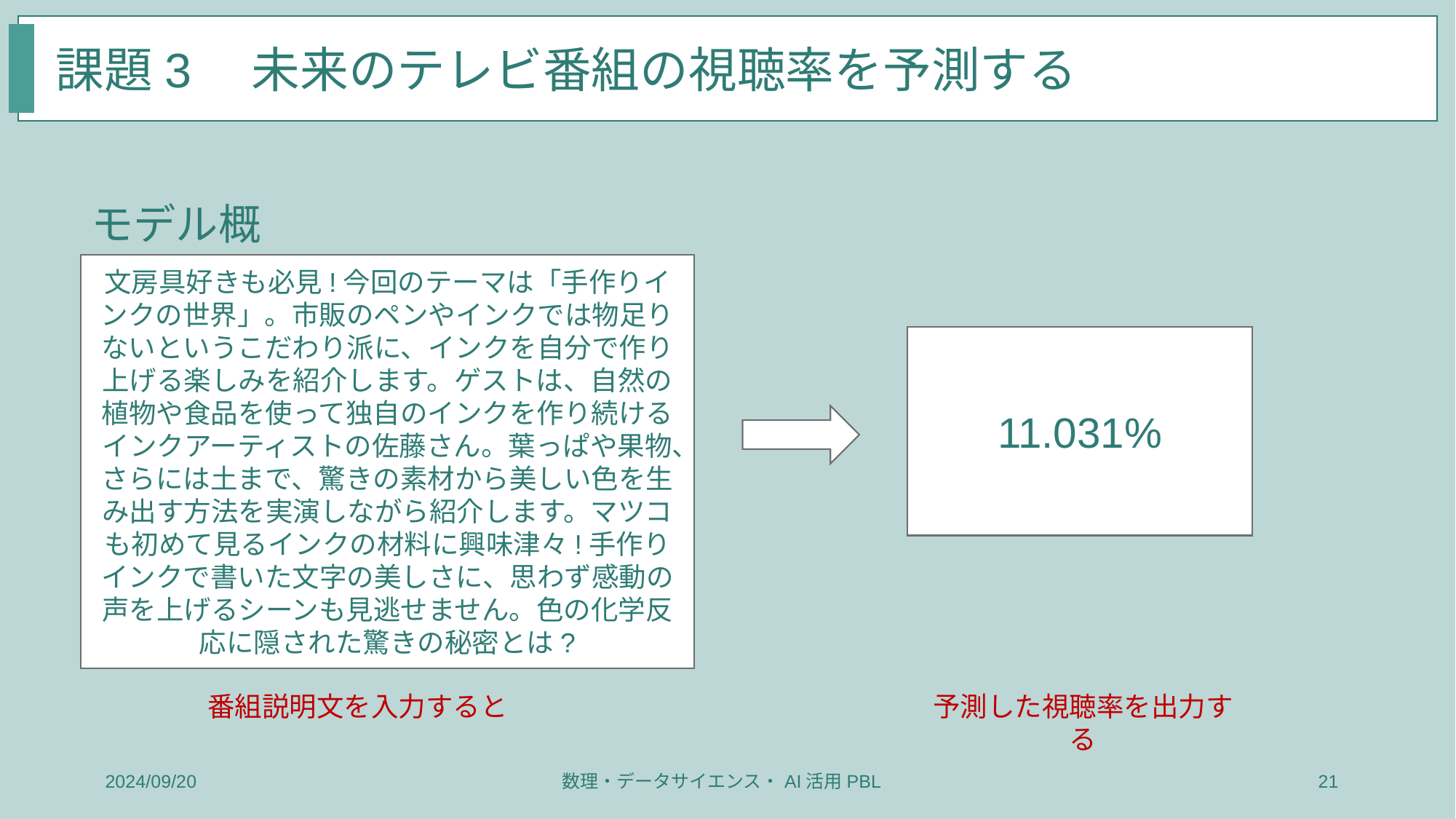

課題3　未来のテレビ番組の視聴率を予測する
モデル概要
文房具好きも必見!今回のテーマは「手作りインクの世界」。市販のペンやインクでは物足りないというこだわり派に、インクを自分で作り上げる楽しみを紹介します。ゲストは、自然の植物や食品を使って独自のインクを作り続けるインクアーティストの佐藤さん。葉っぱや果物、さらには土まで、驚きの素材から美しい色を生み出す方法を実演しながら紹介します。マツコも初めて見るインクの材料に興味津々!手作りインクで書いた文字の美しさに、思わず感動の声を上げるシーンも見逃せません。色の化学反応に隠された驚きの秘密とは?
11.031%

番組説明文を入力すると
予測した視聴率を出力する
2024/09/20
数理・データサイエンス・AI活用PBL
21